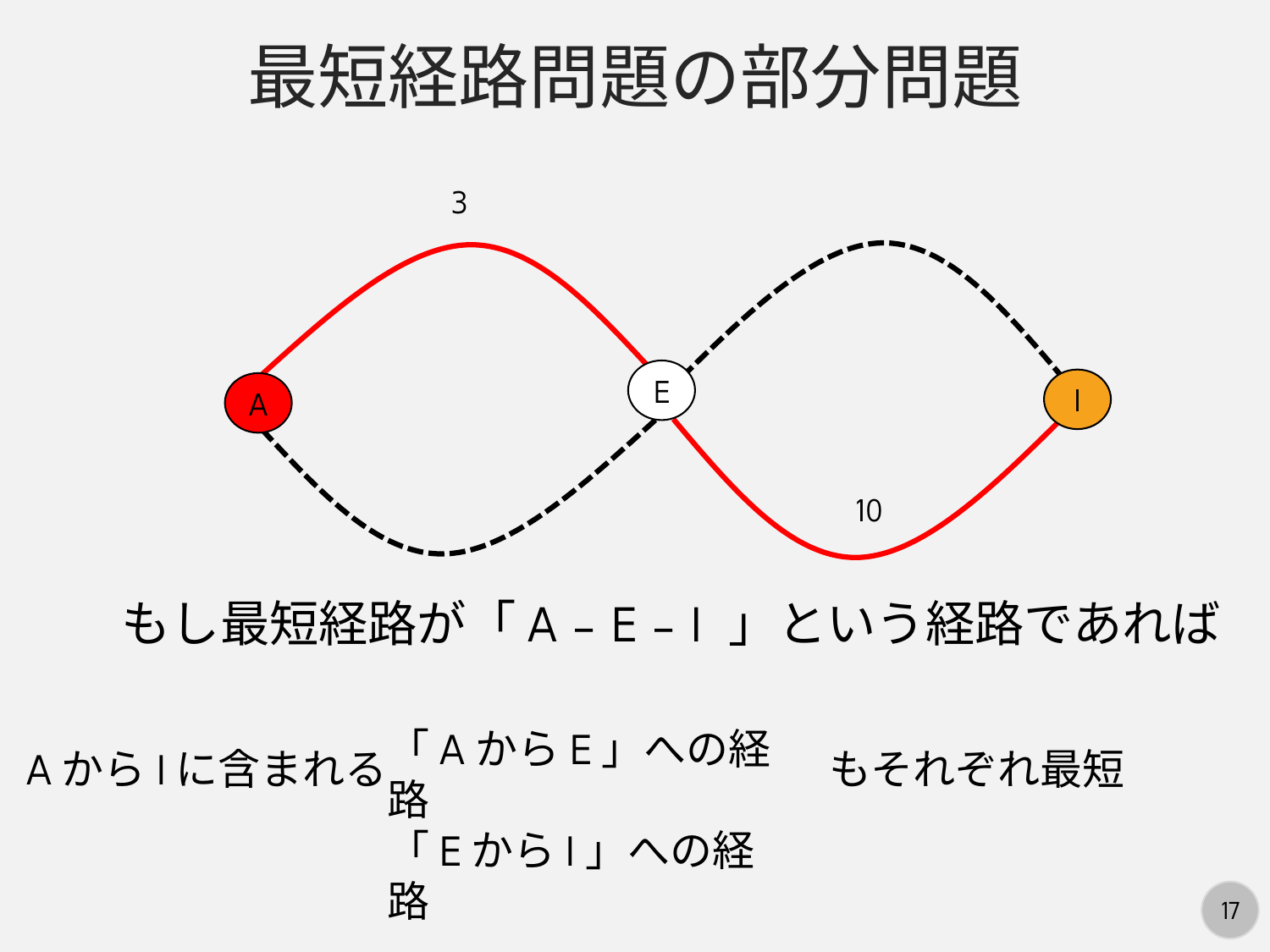

最短経路問題の部分問題
3

E
I
A

10
もし最短経路が「A – E – I 」という経路であれば
「AからE」への経路
「EからI」への経路
AからIに含まれる
もそれぞれ最短